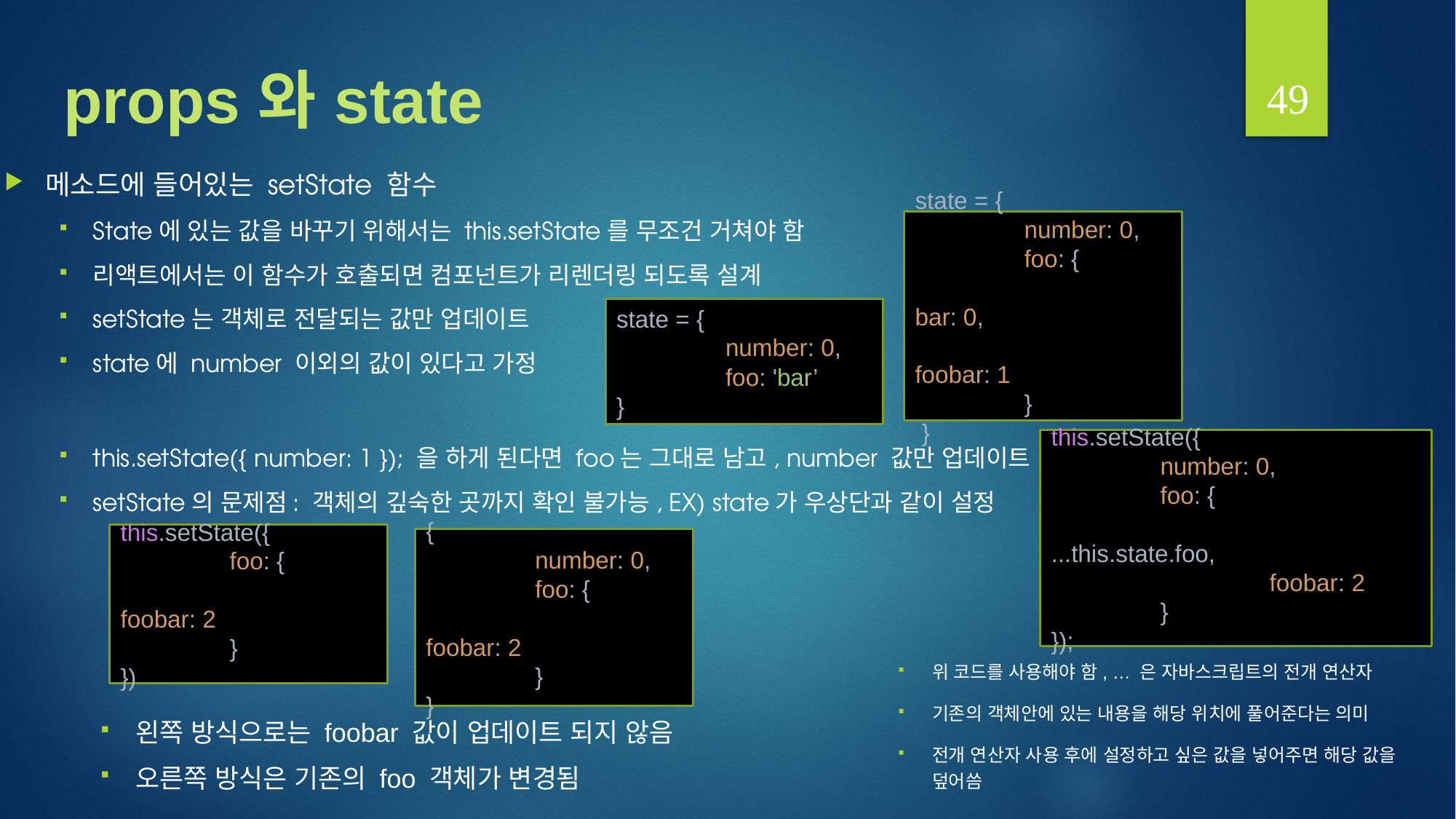

49
# props 와 state
메소드에 들어있는 setState 함수
State에 있는 값을 바꾸기 위해서는 this.setState를 무조건 거쳐야 함
리액트에서는 이 함수가 호출되면 컴포넌트가 리렌더링 되도록 설계
setState는 객체로 전달되는 값만 업데이트
state에 number 이외의 값이 있다고 가정

this.setState({ number: 1 }); 을 하게 된다면 foo는 그대로 남고, number 값만 업데이트
setState의 문제점: 객체의 깊숙한 곳까지 확인 불가능, EX) state가 우상단과 같이 설정

state = {
	number: 0,
	foo: {
		bar: 0,
		foobar: 1
	}
 }
state = {
	number: 0,
	foo: 'bar’
}
this.setState({
	number: 0,
	foo: {
		...this.state.foo,
		foobar: 2
	}
});
this.setState({
	foo: {
		foobar: 2
	}
})
{
	number: 0,
	foo: {
		foobar: 2
	}
}
위 코드를 사용해야 함, … 은 자바스크립트의 전개 연산자
기존의 객체안에 있는 내용을 해당 위치에 풀어준다는 의미
전개 연산자 사용 후에 설정하고 싶은 값을 넣어주면 해당 값을 덮어씀
왼쪽 방식으로는 foobar 값이 업데이트 되지 않음
오른쪽 방식은 기존의 foo 객체가 변경됨